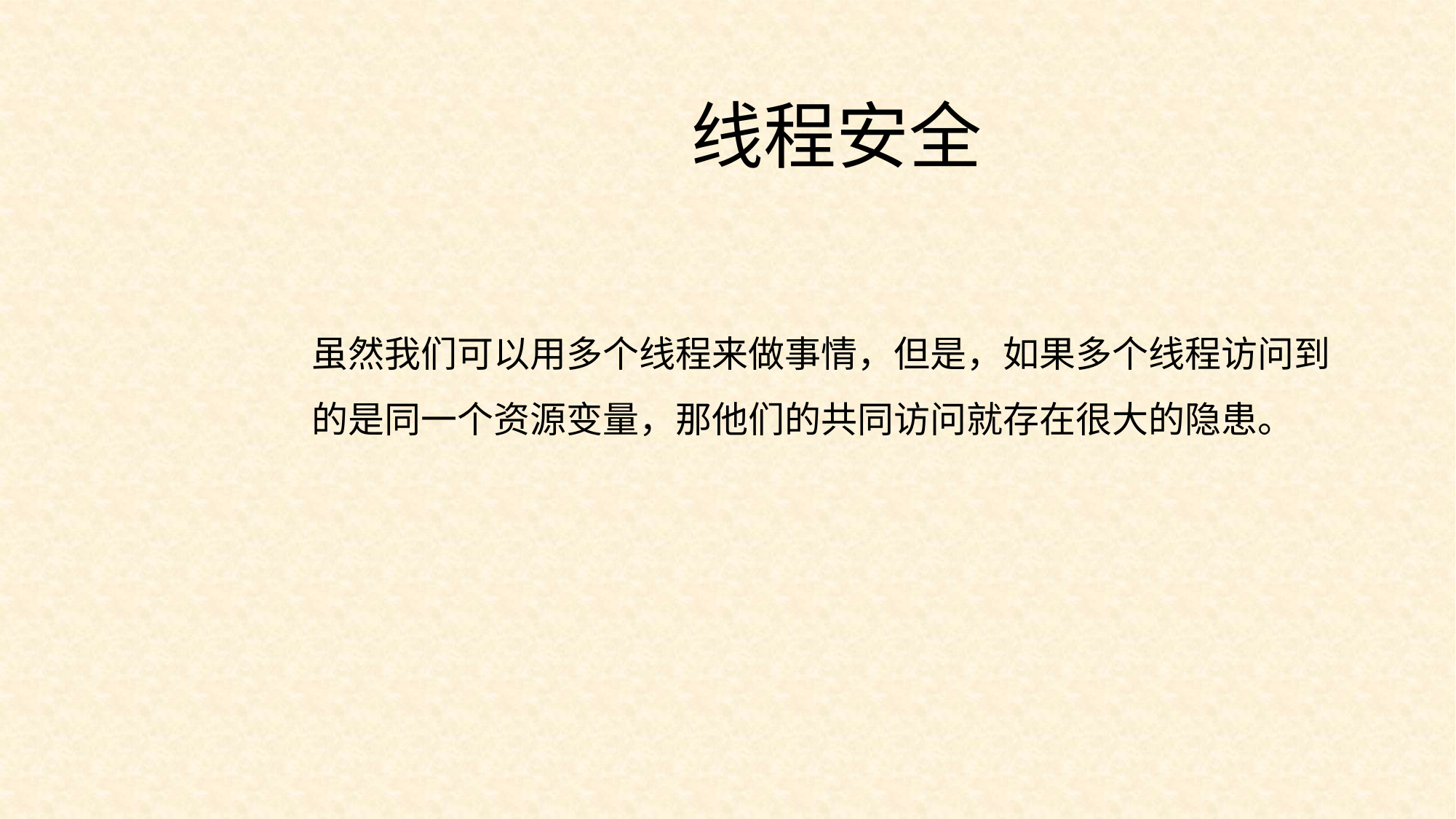

线程安全
虽然我们可以用多个线程来做事情，但是，如果多个线程访问到的是同一个资源变量，那他们的共同访问就存在很大的隐患。